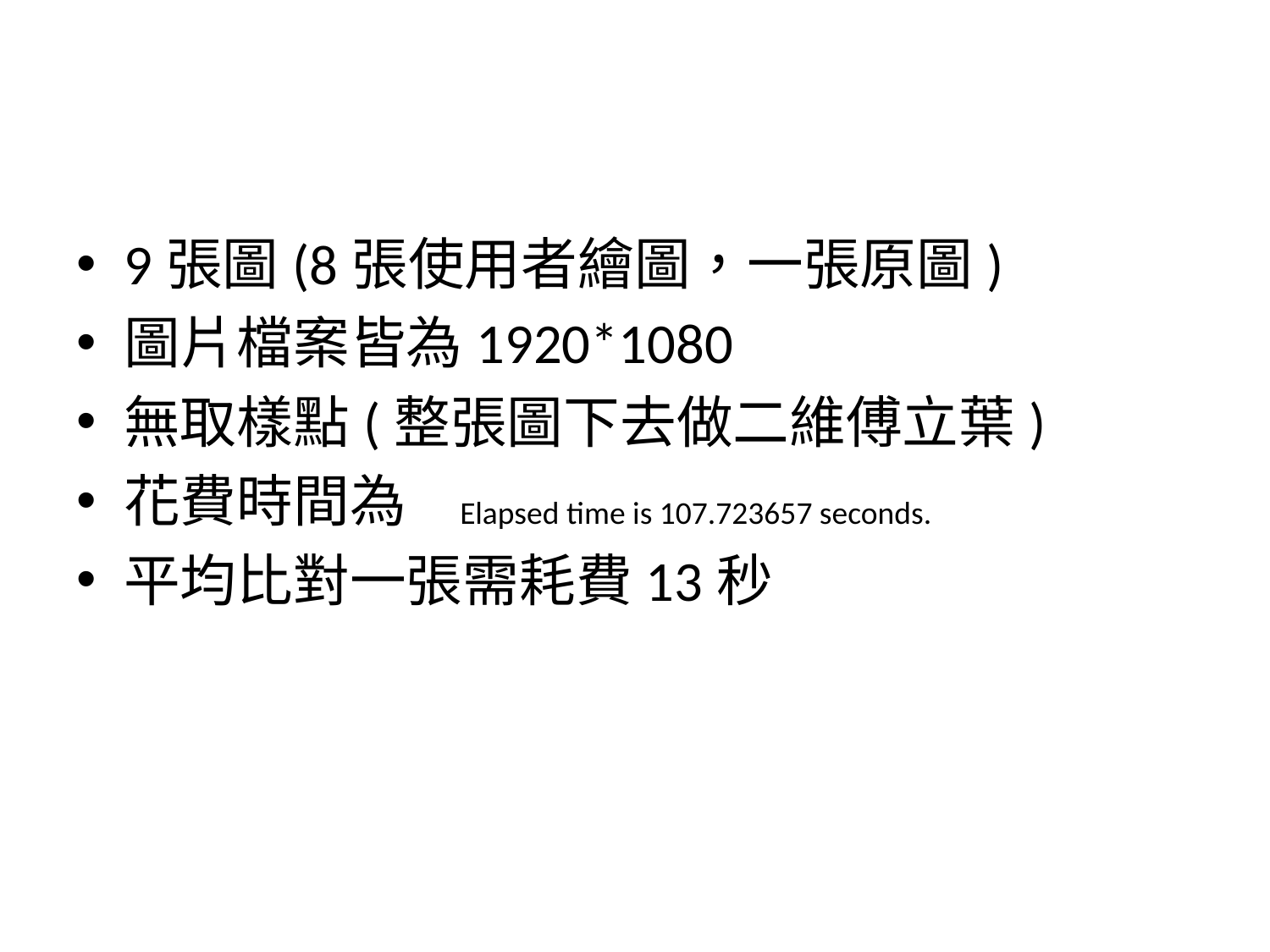

#
9張圖(8張使用者繪圖，一張原圖)
圖片檔案皆為1920*1080
無取樣點(整張圖下去做二維傅立葉)
花費時間為
平均比對一張需耗費13秒
Elapsed time is 107.723657 seconds.